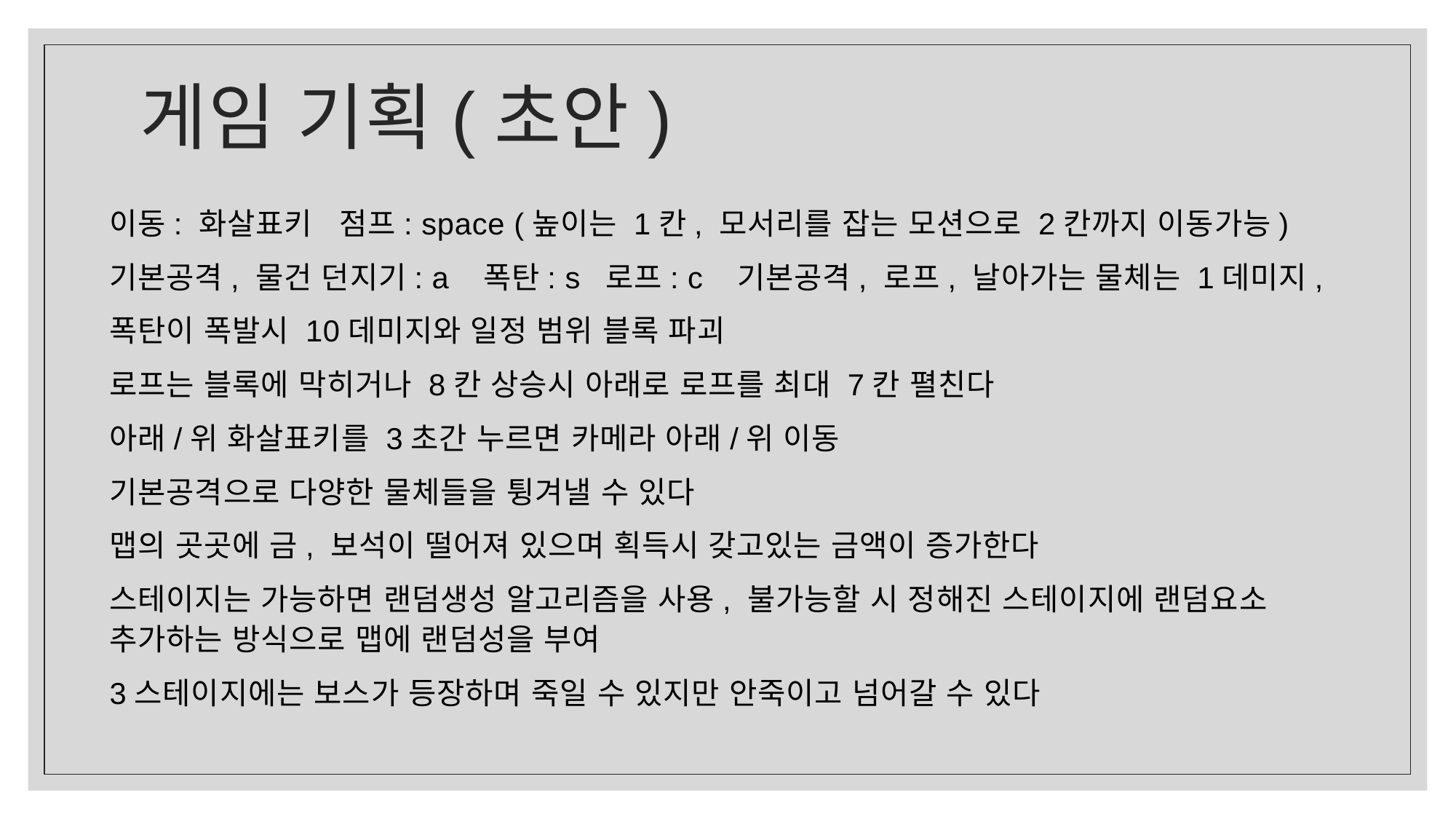

# 게임 기획(초안)
이동: 화살표키   점프: space (높이는 1칸, 모서리를 잡는 모션으로 2칸까지 이동가능)
기본공격, 물건 던지기: a   폭탄: s  로프: c   기본공격, 로프, 날아가는 물체는 1데미지,
폭탄이 폭발시 10데미지와 일정 범위 블록 파괴
로프는 블록에 막히거나 8칸 상승시 아래로 로프를 최대 7칸 펼친다
아래/위 화살표키를 3초간 누르면 카메라 아래/위 이동
기본공격으로 다양한 물체들을 튕겨낼 수 있다
맵의 곳곳에 금, 보석이 떨어져 있으며 획득시 갖고있는 금액이 증가한다
스테이지는 가능하면 랜덤생성 알고리즘을 사용, 불가능할 시 정해진 스테이지에 랜덤요소 추가하는 방식으로 맵에 랜덤성을 부여
3스테이지에는 보스가 등장하며 죽일 수 있지만 안죽이고 넘어갈 수 있다